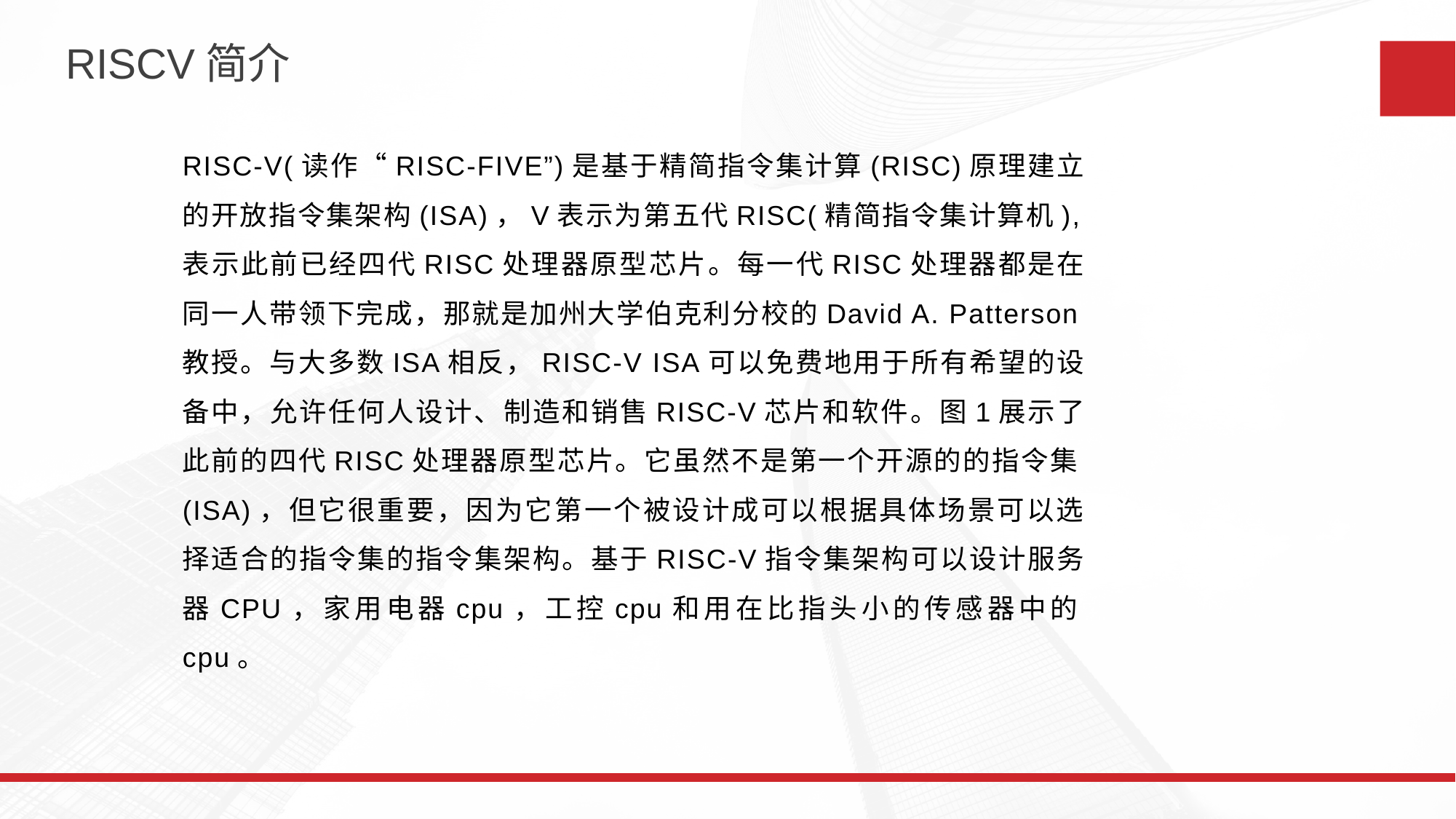

RISCV简介

RISC-V(读作“RISC-FIVE”)是基于精简指令集计算(RISC)原理建立的开放指令集架构(ISA)，V表示为第五代RISC(精简指令集计算机),表示此前已经四代RISC处理器原型芯片。每一代RISC处理器都是在同一人带领下完成，那就是加州大学伯克利分校的David A. Patterson教授。与大多数ISA相反，RISC-V ISA可以免费地用于所有希望的设备中，允许任何人设计、制造和销售RISC-V芯片和软件。图1展示了此前的四代RISC处理器原型芯片。它虽然不是第一个开源的的指令集(ISA)，但它很重要，因为它第一个被设计成可以根据具体场景可以选择适合的指令集的指令集架构。基于RISC-V指令集架构可以设计服务器CPU，家用电器cpu，工控cpu和用在比指头小的传感器中的cpu。